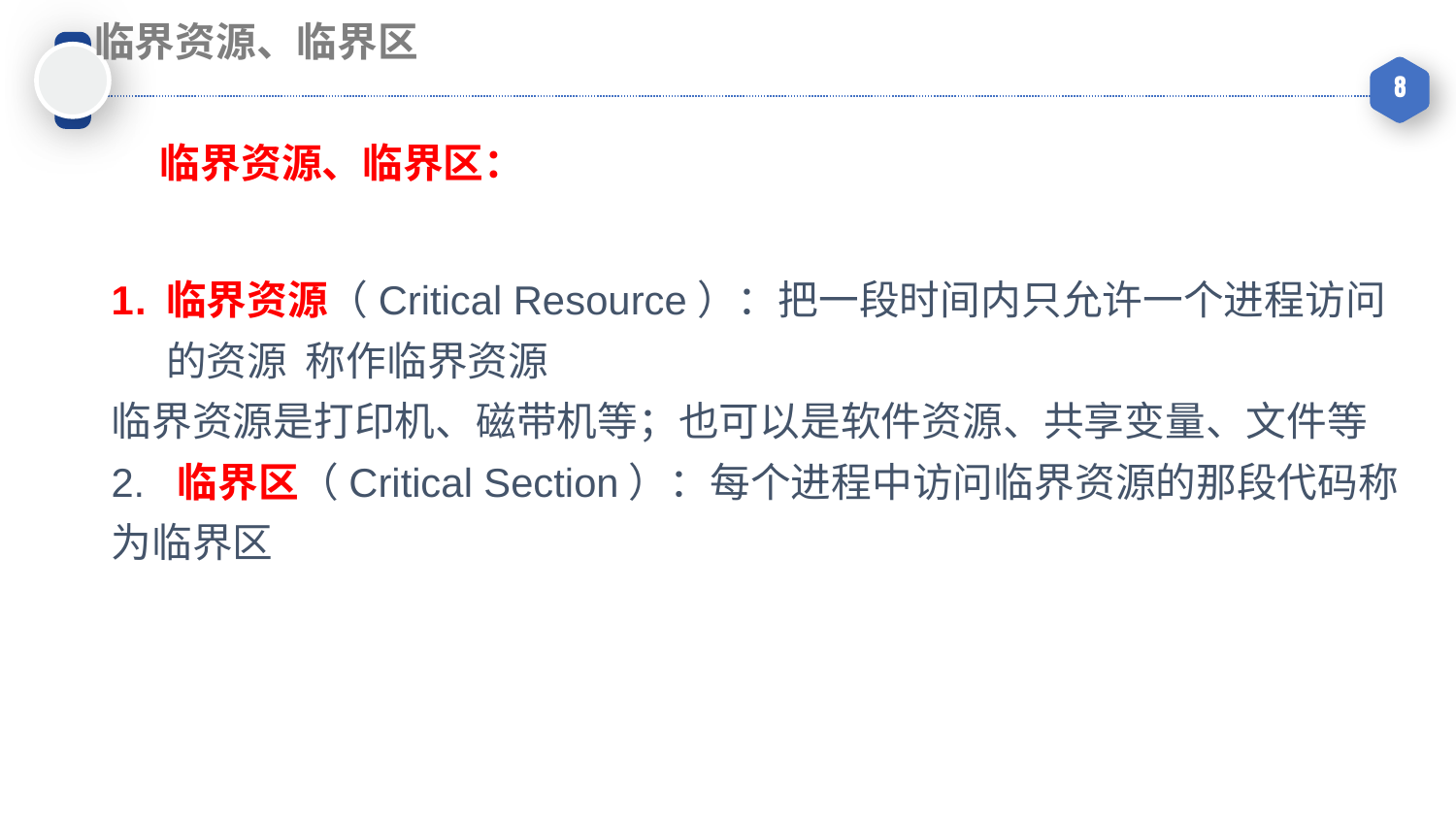

临界资源、临界区
临界资源、临界区：
临界资源（Critical Resource）：把一段时间内只允许一个进程访问的资源  称作临界资源
临界资源是打印机、磁带机等；也可以是软件资源、共享变量、文件等
2.  临界区（Critical Section）：每个进程中访问临界资源的那段代码称为临界区